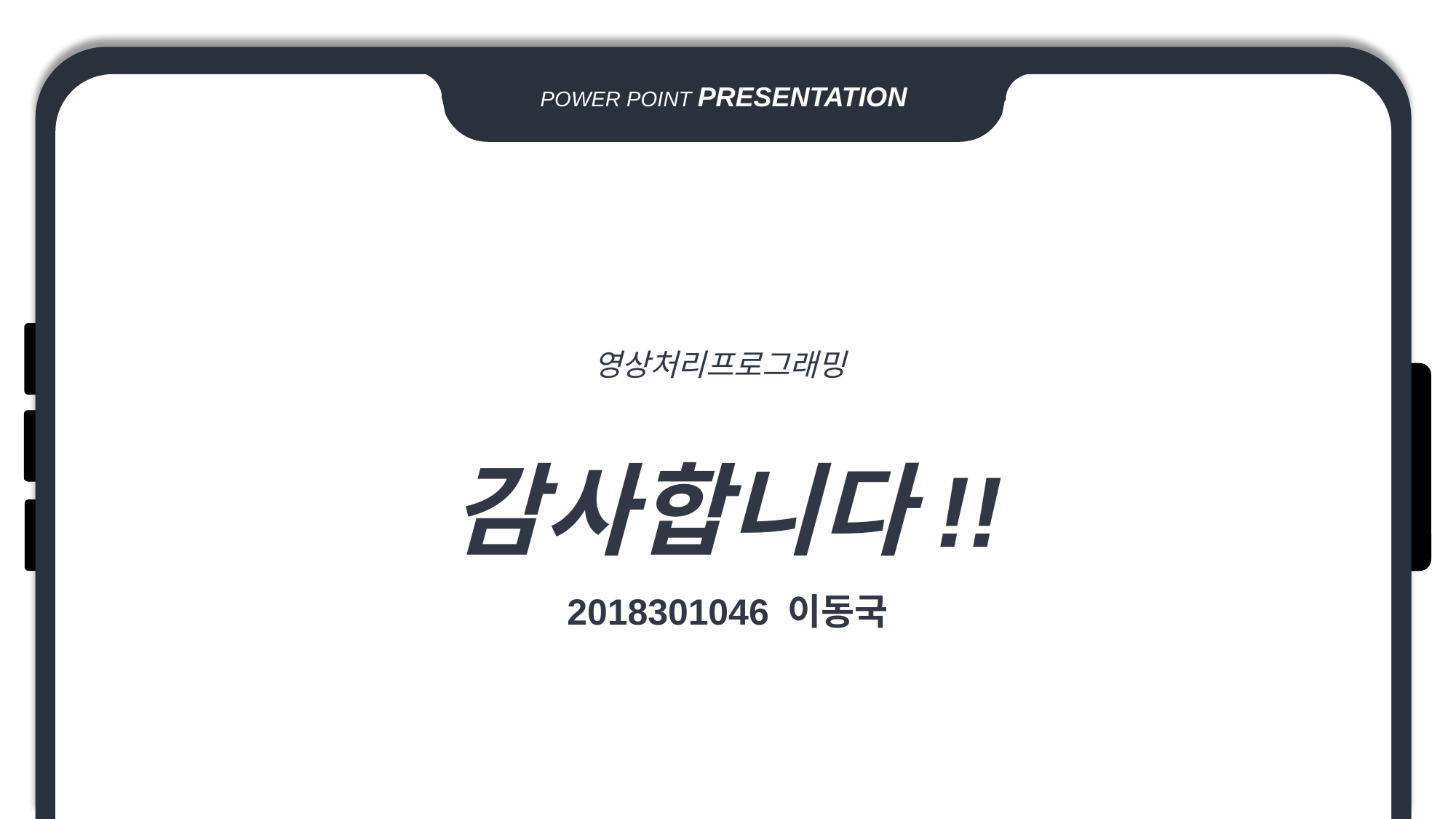

POWER POINT PRESENTATION
영상처리프로그래밍
감사합니다!!
2018301046 이동국